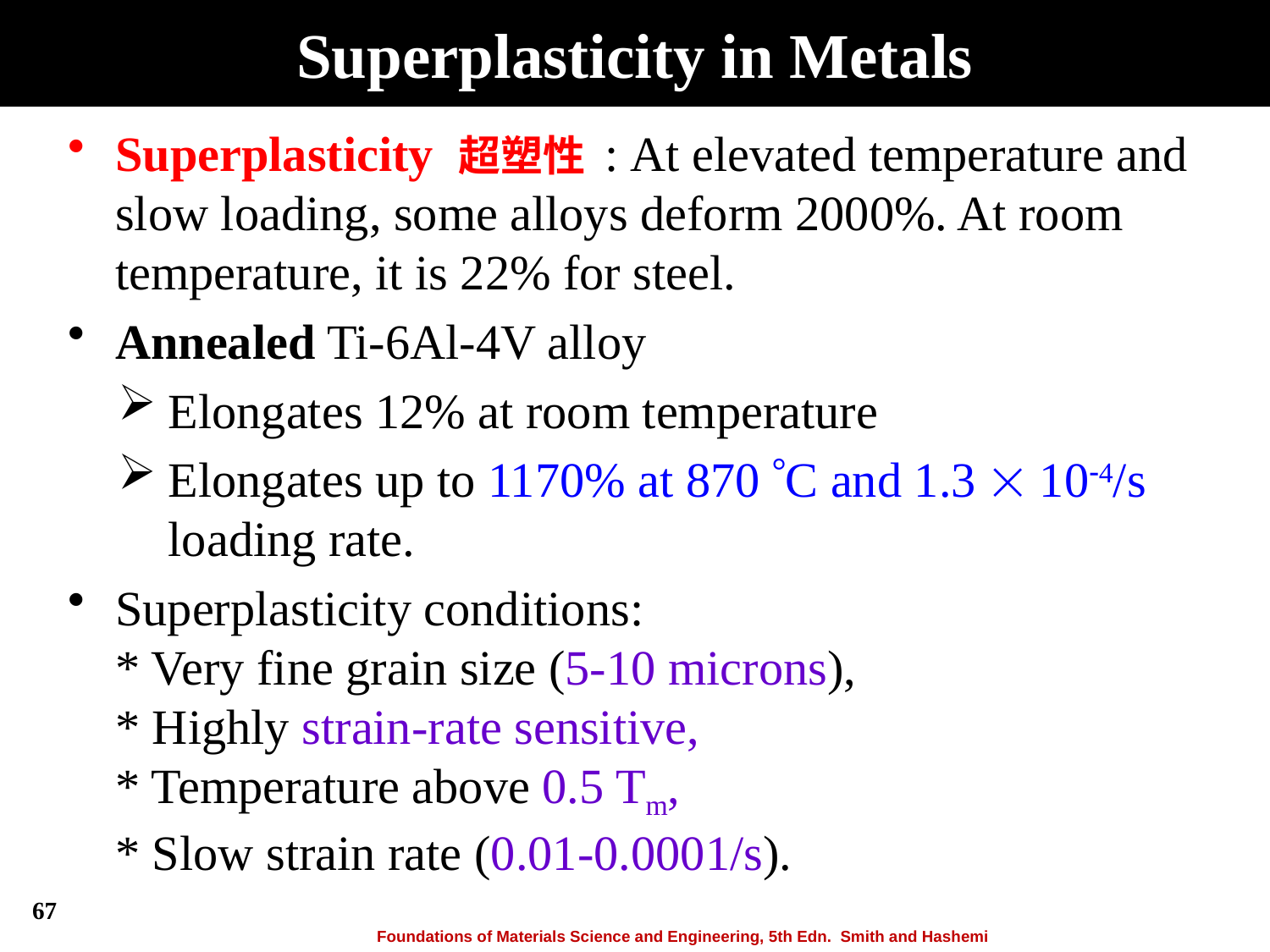

# Superplasticity in Metals
Superplasticity 超塑性 : At elevated temperature and slow loading, some alloys deform 2000%. At room temperature, it is 22% for steel.
Annealed Ti-6Al-4V alloy
Elongates 12% at room temperature
Elongates up to 1170% at 870 °C and 1.3 × 10−4/s loading rate.
Superplasticity conditions:
* Very fine grain size (5-10 microns),
* Highly strain-rate sensitive,
* Temperature above 0.5 Tm,
* Slow strain rate (0.01-0.0001/s).

67